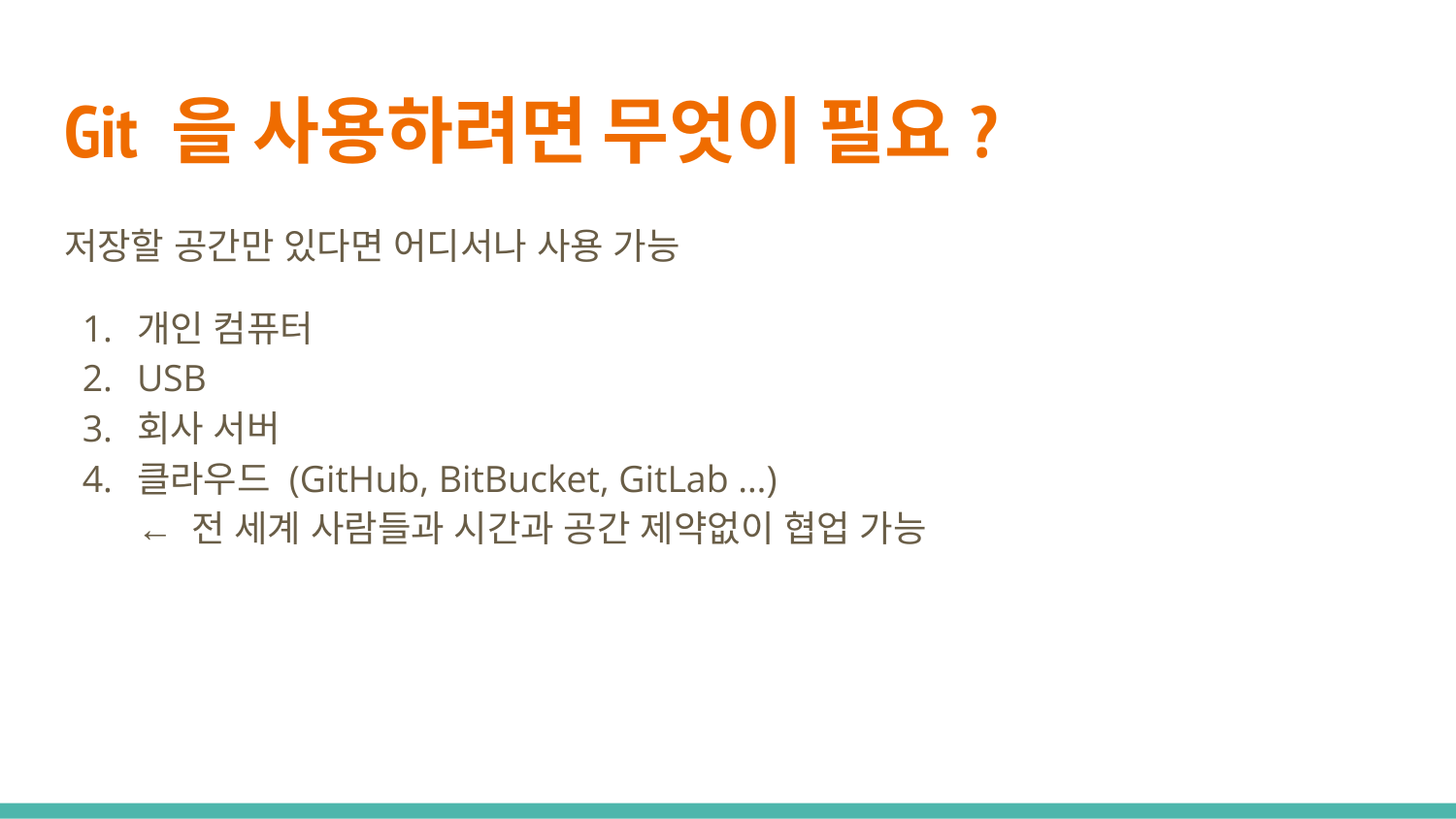

# Git 을 사용하려면 무엇이 필요?
저장할 공간만 있다면 어디서나 사용 가능
개인 컴퓨터
USB
회사 서버
클라우드 (GitHub, BitBucket, GitLab …)
← 전 세계 사람들과 시간과 공간 제약없이 협업 가능